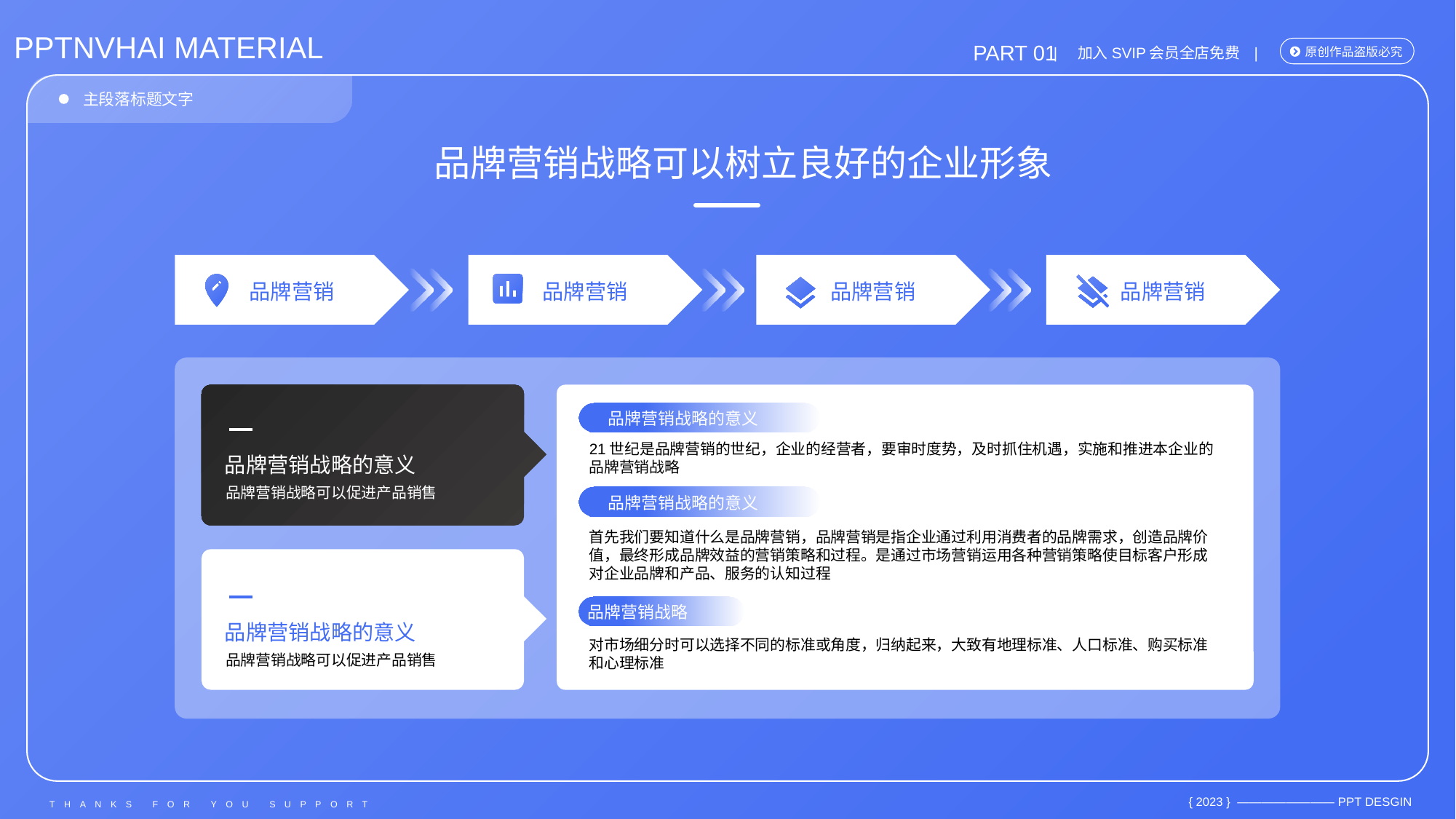

品牌营销战略可以树立良好的企业形象

品牌营销
品牌营销
品牌营销
品牌营销

品牌营销战略的意义
21世纪是品牌营销的世纪，企业的经营者，要审时度势，及时抓住机遇，实施和推进本企业的品牌营销战略
品牌营销战略的意义
品牌营销战略可以促进产品销售

品牌营销战略的意义
首先我们要知道什么是品牌营销，品牌营销是指企业通过利用消费者的品牌需求，创造品牌价值，最终形成品牌效益的营销策略和过程。是通过市场营销运用各种营销策略使目标客户形成对企业品牌和产品、服务的认知过程

品牌营销战略
品牌营销战略的意义
对市场细分时可以选择不同的标准或角度，归纳起来，大致有地理标准、人口标准、购买标准和心理标准
品牌营销战略可以促进产品销售